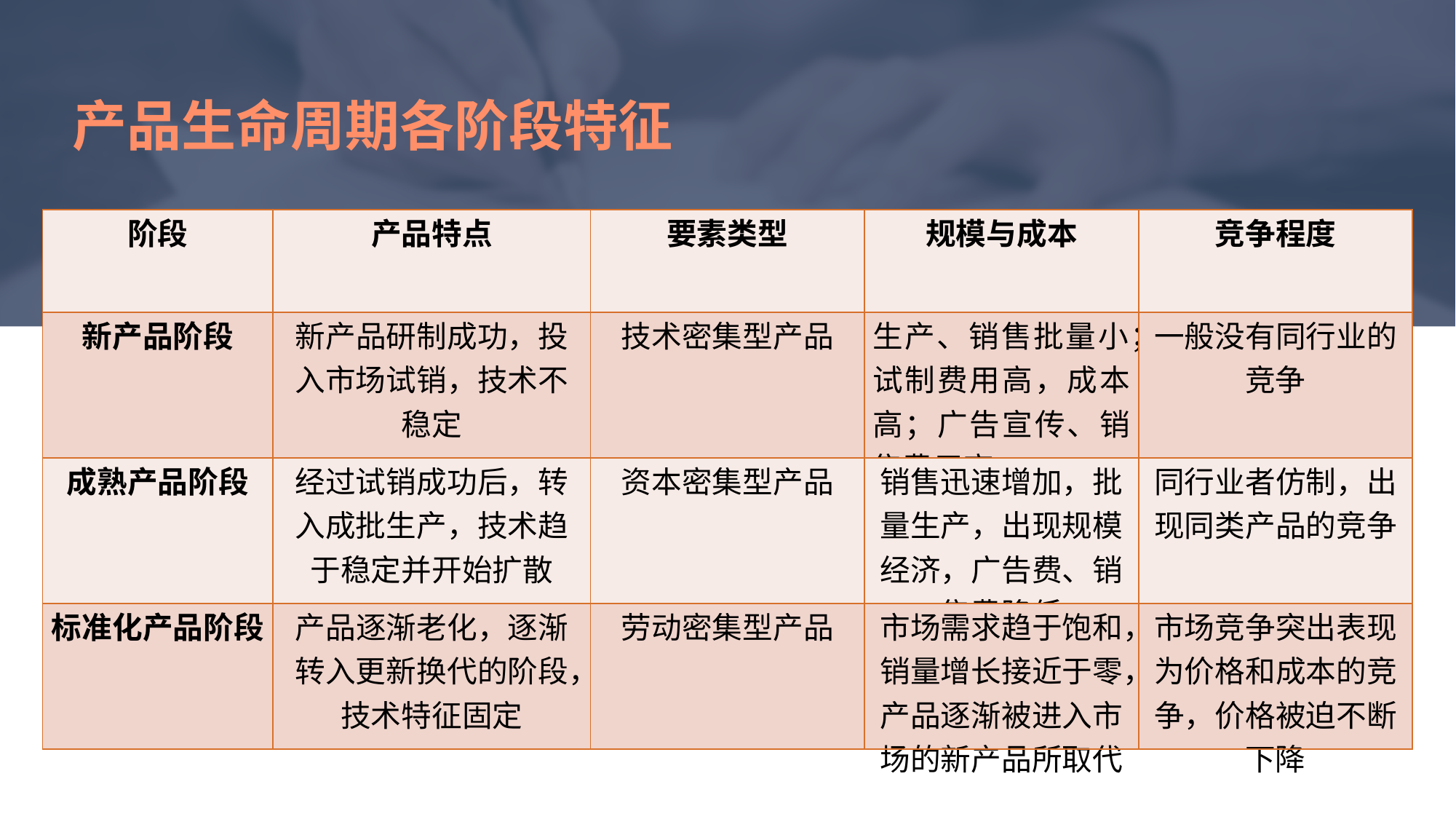

产品生命周期各阶段特征
| 阶段 | 产品特点 | 要素类型 | 规模与成本 | 竞争程度 |
| --- | --- | --- | --- | --- |
| 新产品阶段 | 新产品研制成功，投入市场试销，技术不稳定 | 技术密集型产品 | 生产、销售批量小；试制费用高，成本高；广告宣传、销售费用高 | 一般没有同行业的竞争 |
| 成熟产品阶段 | 经过试销成功后，转入成批生产，技术趋于稳定并开始扩散 | 资本密集型产品 | 销售迅速增加，批量生产，出现规模经济，广告费、销售费降低 | 同行业者仿制，出现同类产品的竞争 |
| 标准化产品阶段 | 产品逐渐老化，逐渐转入更新换代的阶段，技术特征固定 | 劳动密集型产品 | 市场需求趋于饱和，销量增长接近于零，产品逐渐被进入市场的新产品所取代 | 市场竞争突出表现为价格和成本的竞争，价格被迫不断下降 |
e7d195523061f1c074694c8bbf98be7b1e4b015d796375963FD28840057458461C7CA0DAD340D15583DEDFC2E3241C4F392EF3A8B4D067B40CF4F149DD7E51F346B0CAB1BCCF6DB2480C67273C6C9E4C33AF3046B1F7F7F0B2A51923447FF2D765CC750011ADC7600C66A8DE278F4F3BF652A6F92B038DDCE276C32D205890E810956E7BBEF46205